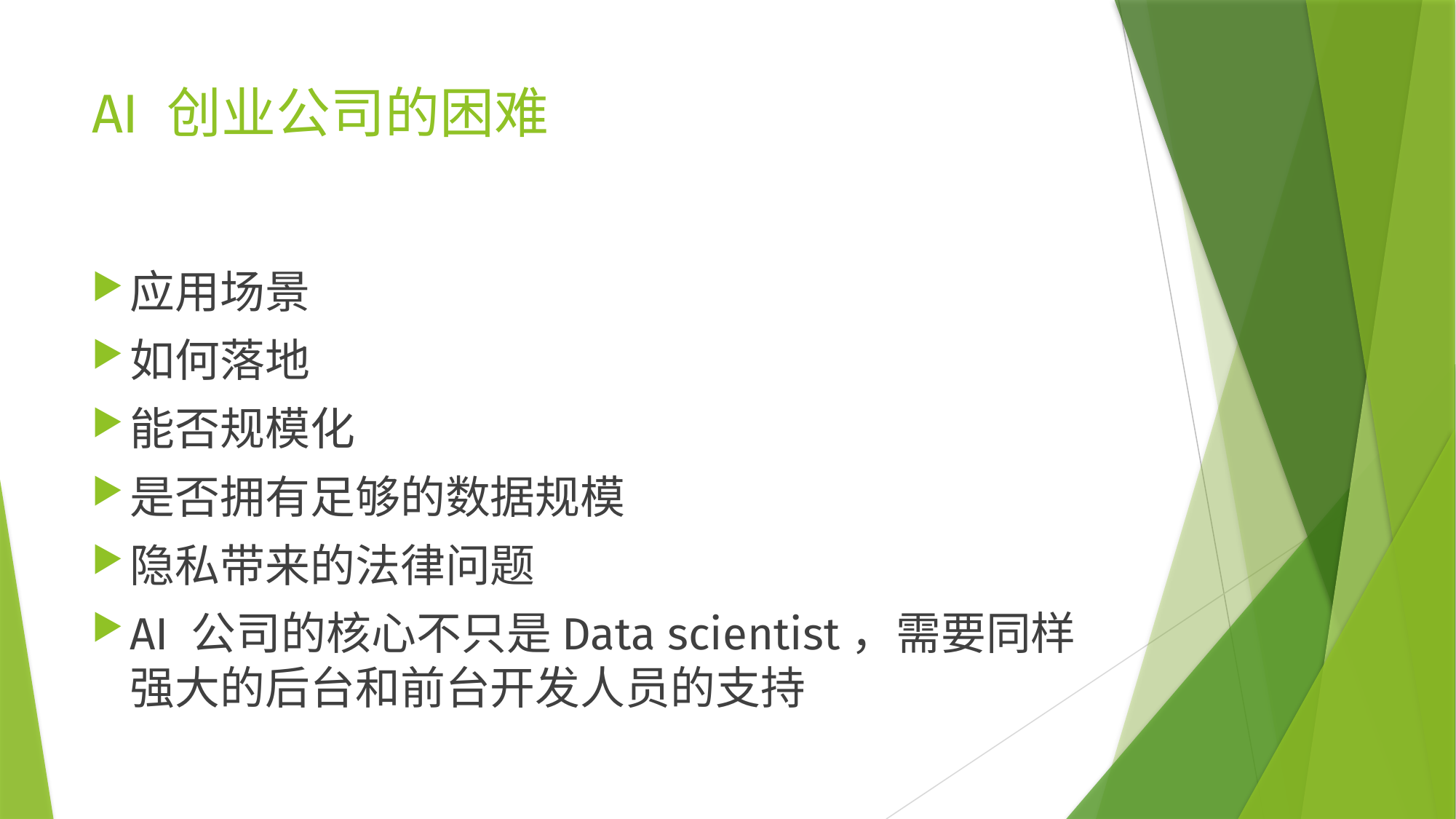

# AI 创业公司的困难
应用场景
如何落地
能否规模化
是否拥有足够的数据规模
隐私带来的法律问题
AI 公司的核心不只是Data scientist，需要同样强大的后台和前台开发人员的支持